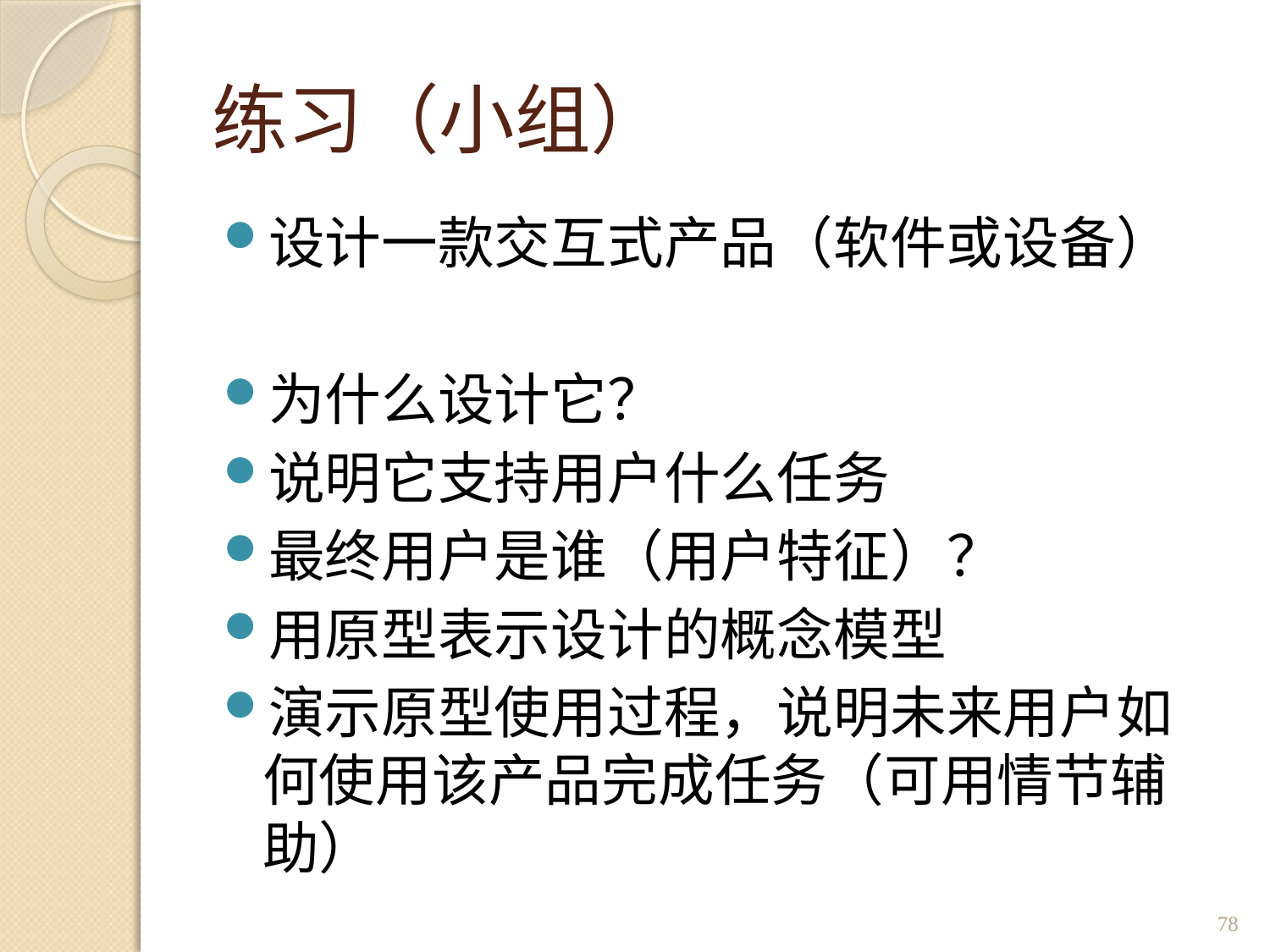

# 练习（小组）
设计一款交互式产品（软件或设备）

为什么设计它？
说明它支持用户什么任务
最终用户是谁（用户特征）？
用原型表示设计的概念模型
演示原型使用过程，说明未来用户如何使用该产品完成任务（可用情节辅助）
78